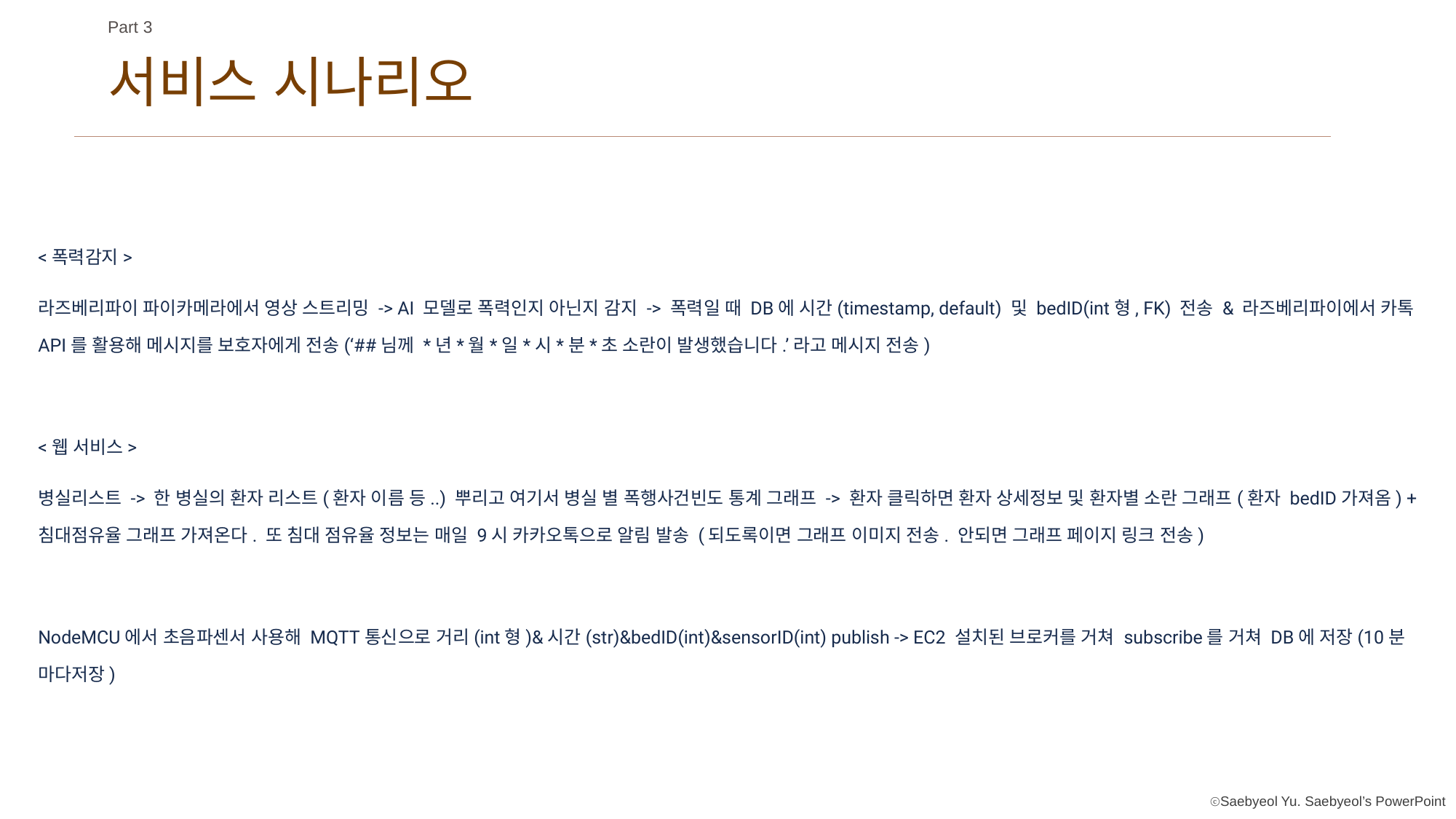

Part 3
서비스 시나리오
<폭력감지>
라즈베리파이 파이카메라에서 영상 스트리밍 -> AI 모델로 폭력인지 아닌지 감지 -> 폭력일 때 DB에 시간(timestamp, default) 및 bedID(int형, FK) 전송 & 라즈베리파이에서 카톡 API를 활용해 메시지를 보호자에게 전송(‘##님께 *년*월*일*시*분*초 소란이 발생했습니다.’라고 메시지 전송)

<웹 서비스>
병실리스트 -> 한 병실의 환자 리스트(환자 이름 등..) 뿌리고 여기서 병실 별 폭행사건빈도 통계 그래프 -> 환자 클릭하면 환자 상세정보 및 환자별 소란 그래프(환자 bedID가져옴) + 침대점유율 그래프 가져온다. 또 침대 점유율 정보는 매일 9시 카카오톡으로 알림 발송 (되도록이면 그래프 이미지 전송. 안되면 그래프 페이지 링크 전송)

NodeMCU에서 초음파센서 사용해 MQTT통신으로 거리(int형)&시간(str)&bedID(int)&sensorID(int) publish -> EC2 설치된 브로커를 거쳐 subscribe를 거쳐 DB에 저장(10분 마다저장)